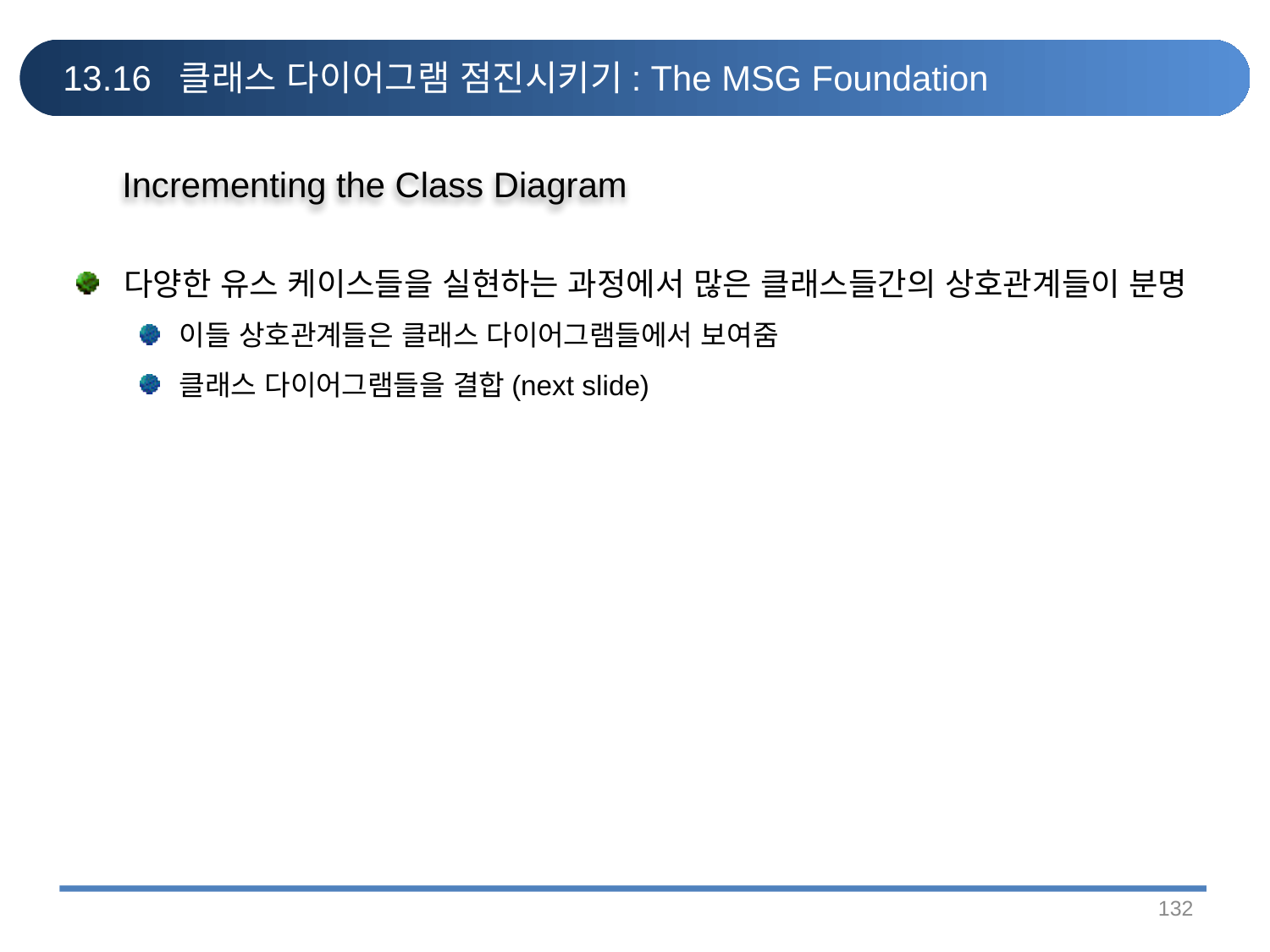

# 13.16  클래스 다이어그램 점진시키기: The MSG Foundation
Incrementing the Class Diagram
다양한 유스 케이스들을 실현하는 과정에서 많은 클래스들간의 상호관계들이 분명
이들 상호관계들은 클래스 다이어그램들에서 보여줌
클래스 다이어그램들을 결합(next slide)
132